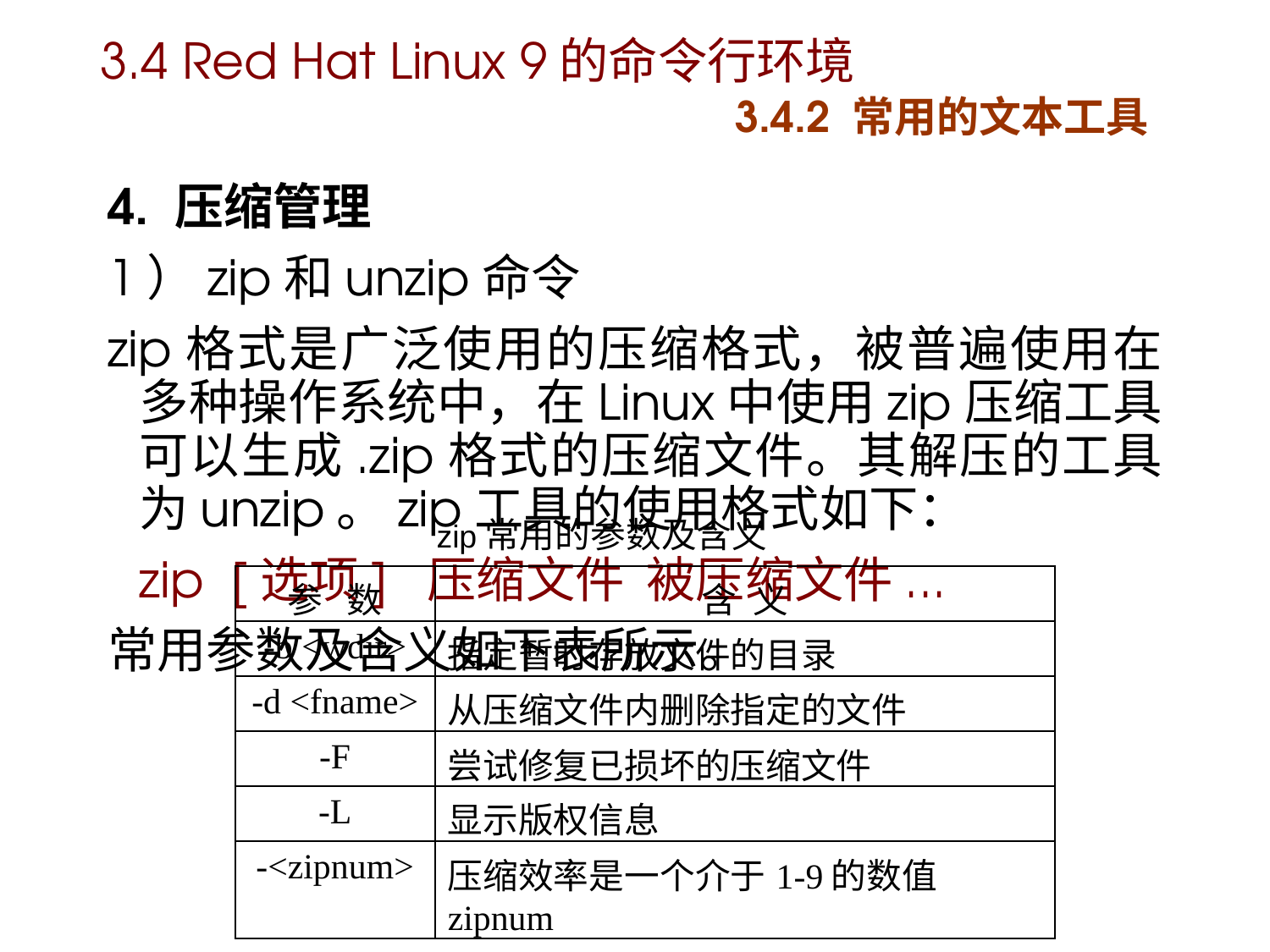

# 3.4 Red Hat Linux 9的命令行环境 3.4.2 常用的文本工具
4. 压缩管理
1）zip和unzip命令
zip格式是广泛使用的压缩格式，被普遍使用在多种操作系统中，在Linux中使用zip压缩工具可以生成.zip格式的压缩文件。其解压的工具为unzip。zip工具的使用格式如下：
	zip  [选项]  压缩文件  被压缩文件...
常用参数及含义如下表所示。
 zip常用的参数及含义
| 参 数 | 含 义 |
| --- | --- |
| -b <wdir> | 指定暂时存放文件的目录 |
| -d <fname> | 从压缩文件内删除指定的文件 |
| -F | 尝试修复已损坏的压缩文件 |
| -L | 显示版权信息 |
| -<zipnum> | 压缩效率是一个介于1-9的数值zipnum |